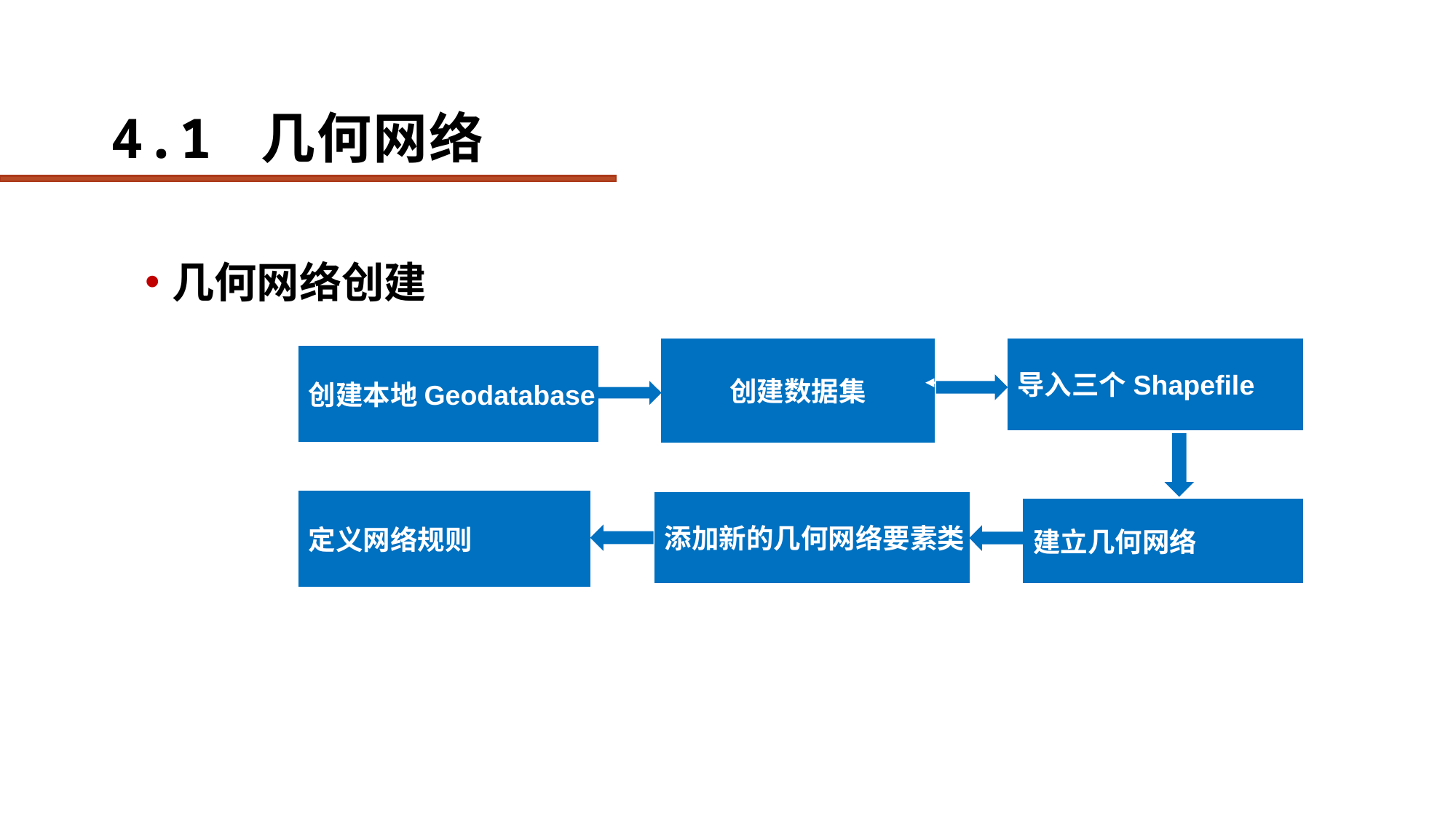

# 4.1 几何网络
几何网络创建
导入三个Shapefile
创建数据集
创建本地Geodatabase

定义网络规则
添加新的几何网络要素类
建立几何网络

网络规则:
    边-连接（Edge-Junction）规则
    边-边（Edge-Edge）规则